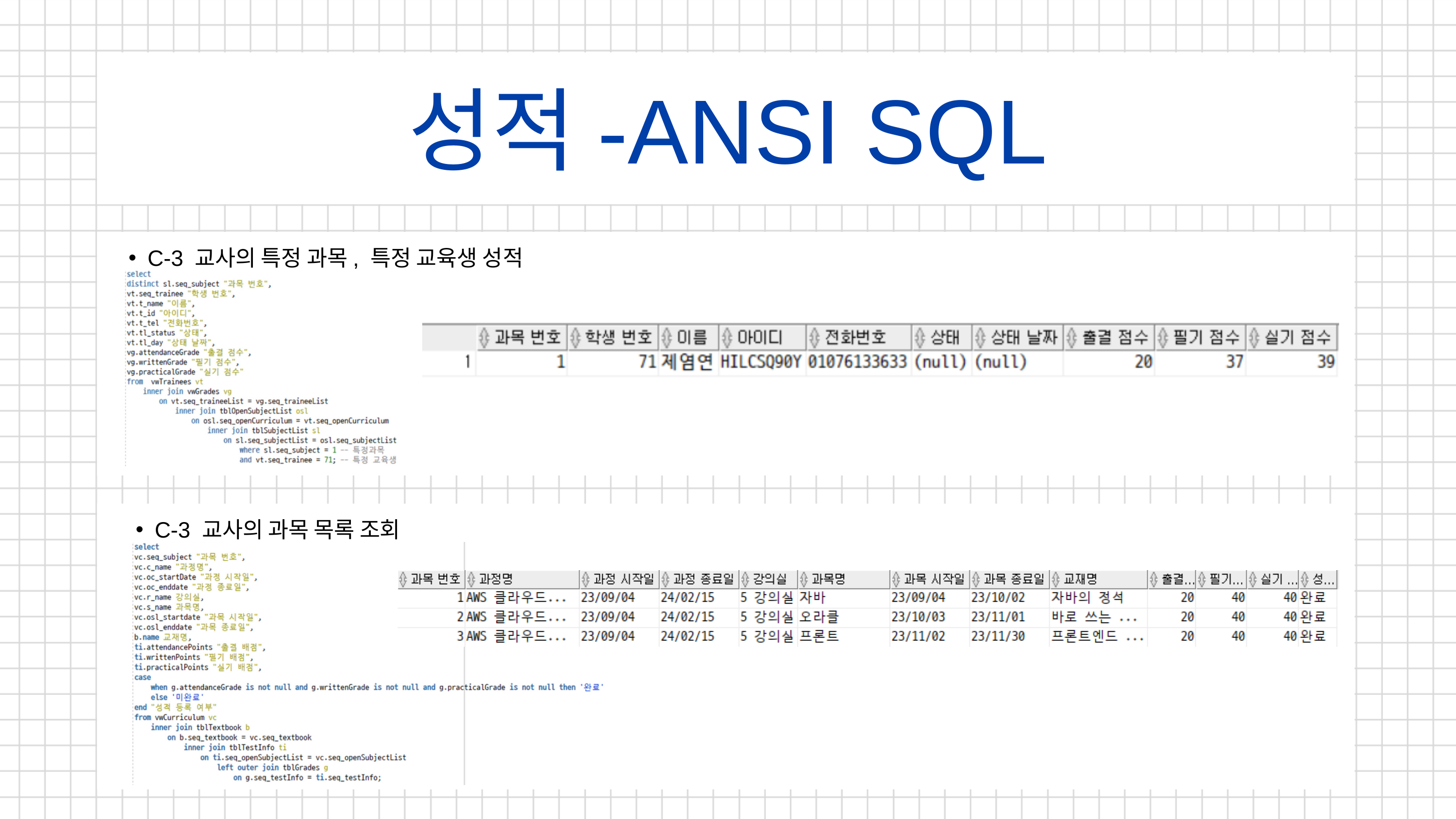

성적-ANSI SQL

C-3 교사의 특정 과목, 특정 교육생 성적 조회

C-3 교사의 과목 목록 조회